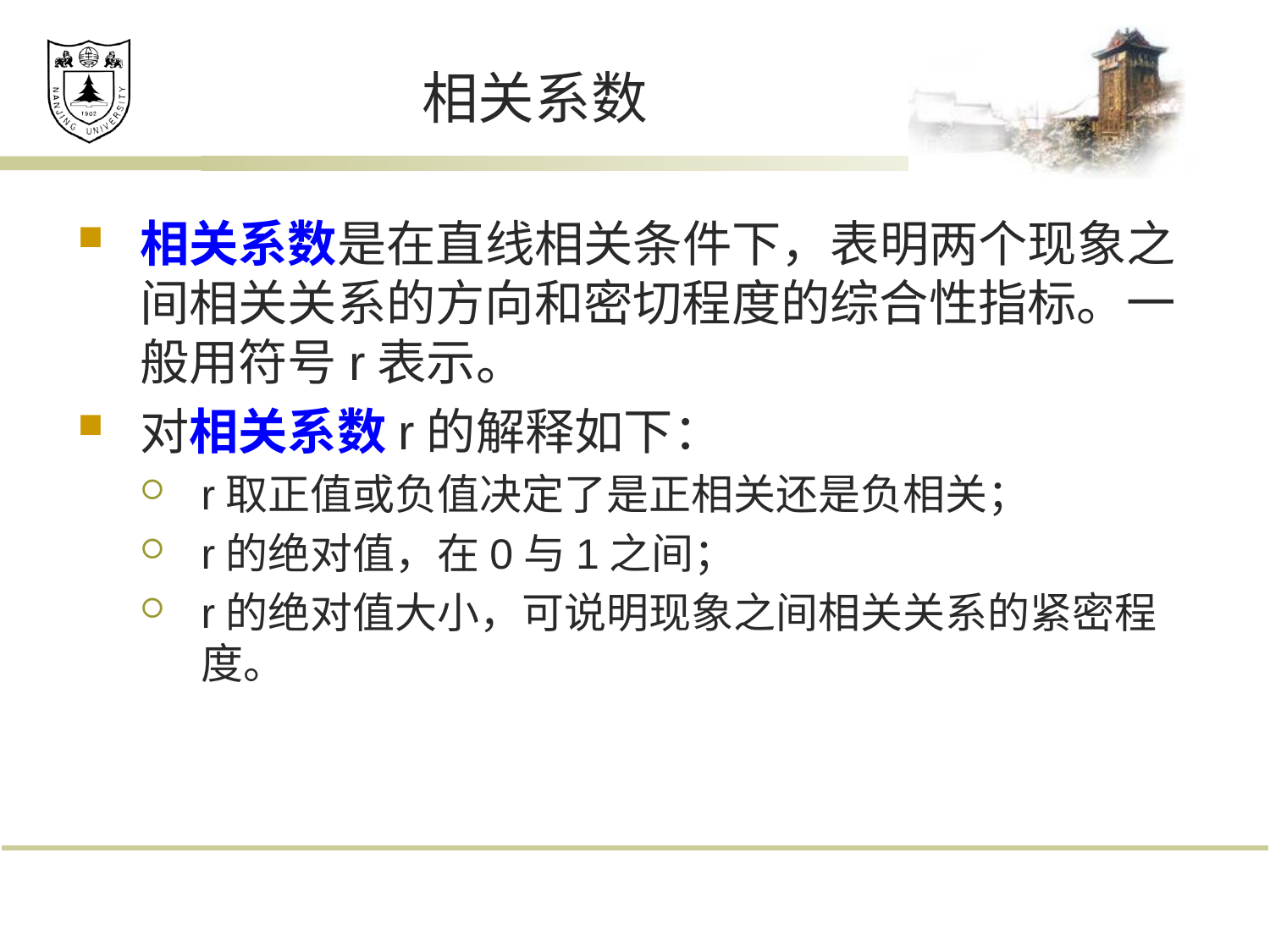

# 相关系数
相关系数是在直线相关条件下，表明两个现象之间相关关系的方向和密切程度的综合性指标。一般用符号r表示。
对相关系数r的解释如下：
r取正值或负值决定了是正相关还是负相关；
r的绝对值，在0与1之间；
r的绝对值大小，可说明现象之间相关关系的紧密程度。